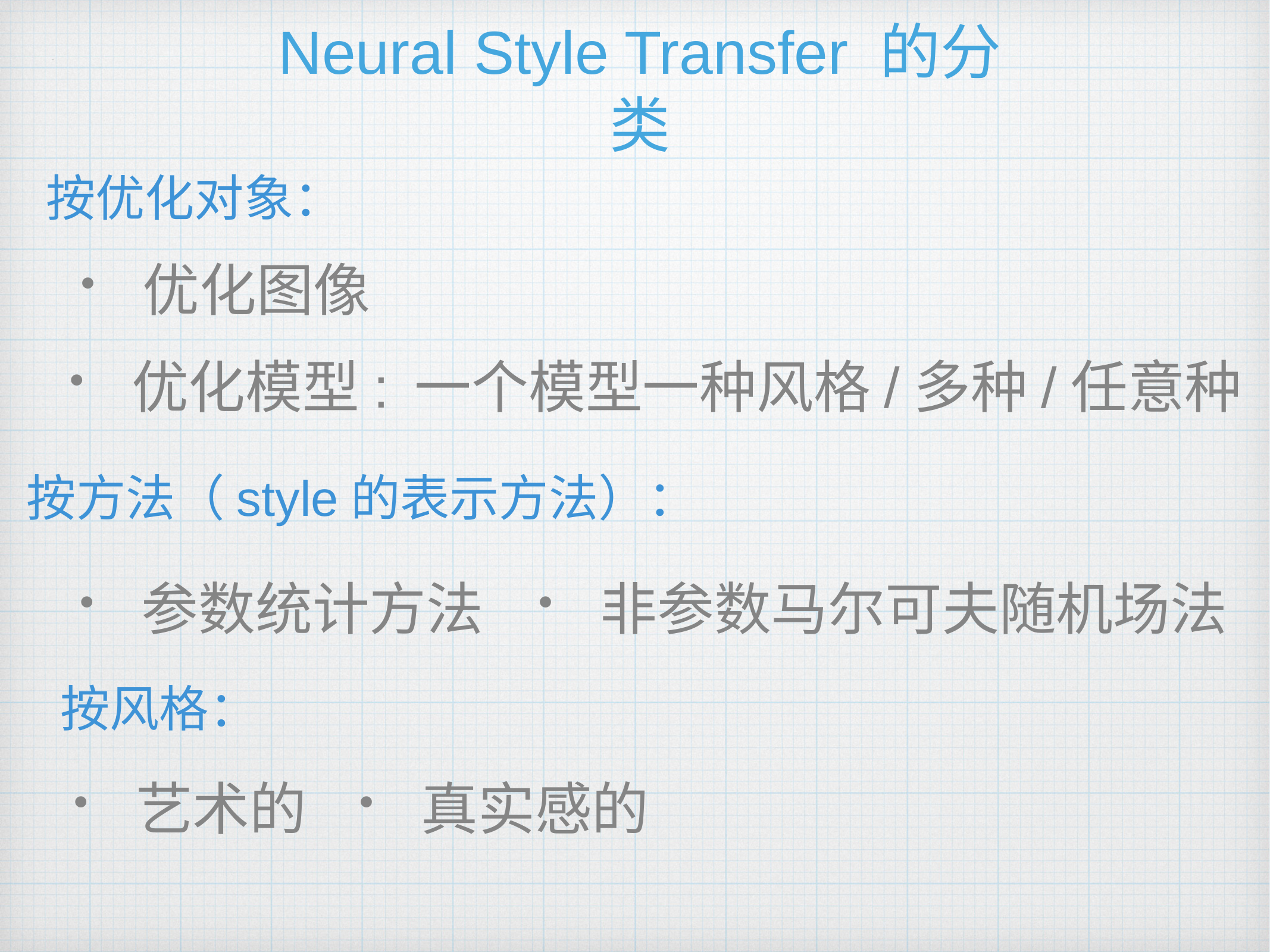

Neural Style Transfer 的分类
按优化对象：
优化图像
优化模型:
一个模型一种风格/多种/任意种
按方法（style的表示方法）：
参数统计方法
非参数马尔可夫随机场法
按风格：
艺术的
真实感的